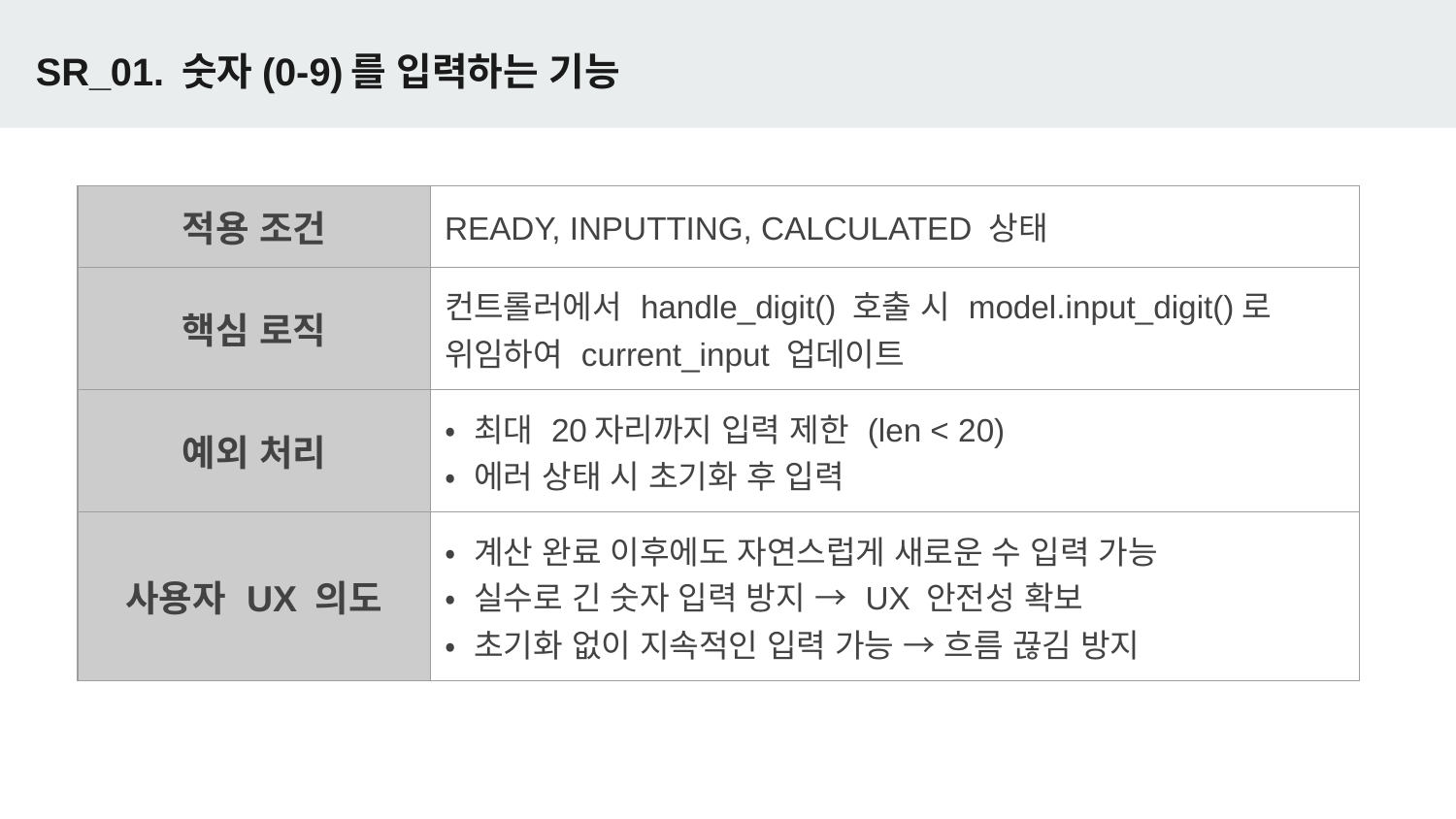

# SR_01. 숫자(0-9)를 입력하는 기능
| 적용 조건 | READY, INPUTTING, CALCULATED 상태 |
| --- | --- |
| 핵심 로직 | 컨트롤러에서 handle\_digit() 호출 시 model.input\_digit()로 위임하여 current\_input 업데이트 |
| 예외 처리 | • 최대 20자리까지 입력 제한 (len < 20) • 에러 상태 시 초기화 후 입력 |
| 사용자 UX 의도 | • 계산 완료 이후에도 자연스럽게 새로운 수 입력 가능 • 실수로 긴 숫자 입력 방지 → UX 안전성 확보 • 초기화 없이 지속적인 입력 가능 → 흐름 끊김 방지 |